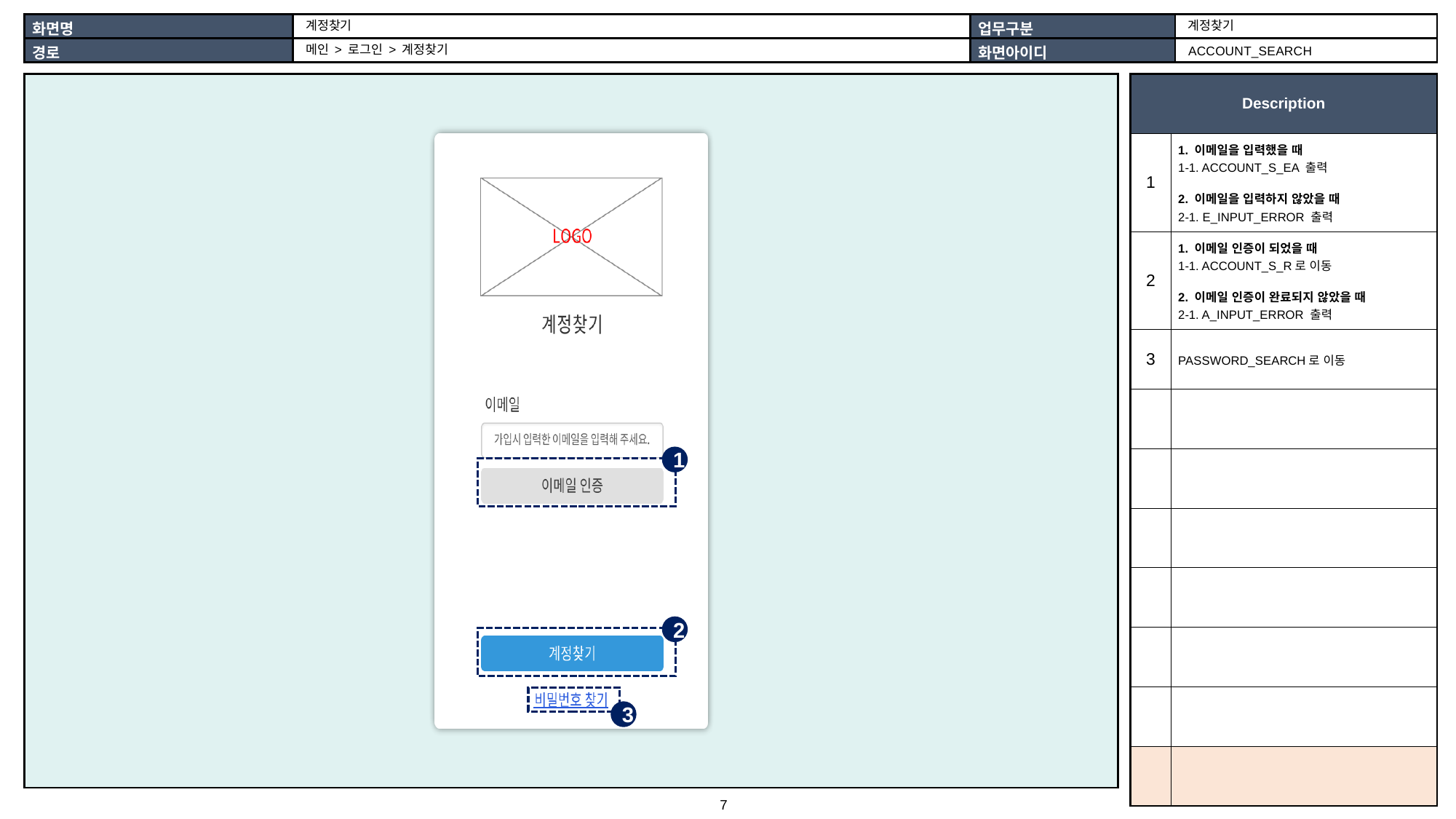

계정찾기
계정찾기
메인 > 로그인 > 계정찾기
ACCOUNT_SEARCH
|  |
| --- |
| Description |  |
| --- | --- |
| 1 | 1. 이메일을 입력했을 때 1-1. ACCOUNT\_S\_EA 출력 2. 이메일을 입력하지 않았을 때 2-1. E\_INPUT\_ERROR 출력 |
| 2 | 1. 이메일 인증이 되었을 때 1-1. ACCOUNT\_S\_R로 이동 2. 이메일 인증이 완료되지 않았을 때 2-1. A\_INPUT\_ERROR 출력 |
| 3 | PASSWORD\_SEARCH로 이동 |
|  |  |
|  |  |
|  |  |
|  |  |
|  |  |
|  |  |
|  |  |
1

2

3